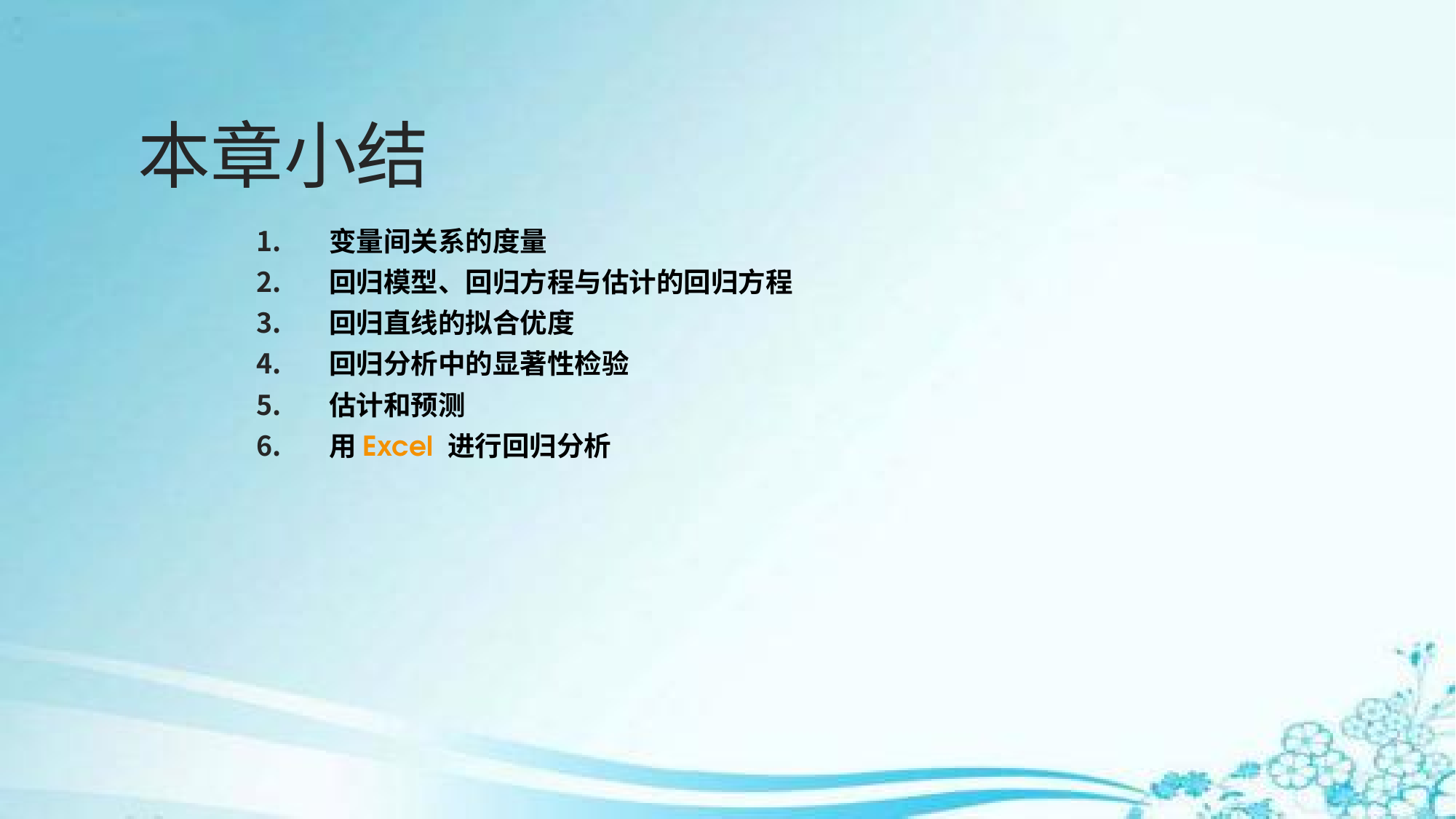

# 本章小结
变量间关系的度量
回归模型、回归方程与估计的回归方程
回归直线的拟合优度
回归分析中的显著性检验
估计和预测
用Excel 进行回归分析